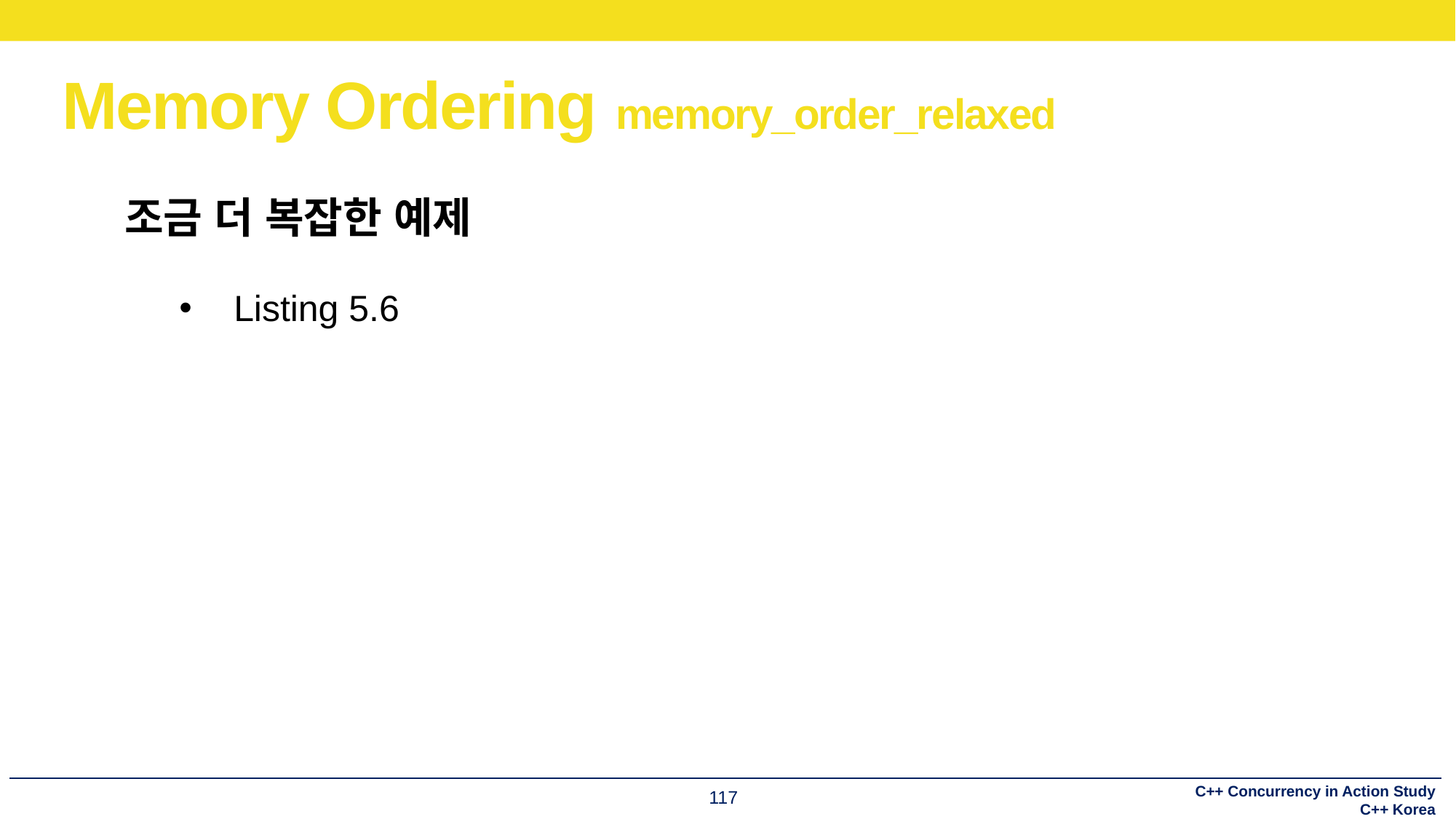

# Memory Ordering memory_order_relaxed
조금 더 복잡한 예제

Listing 5.6
117